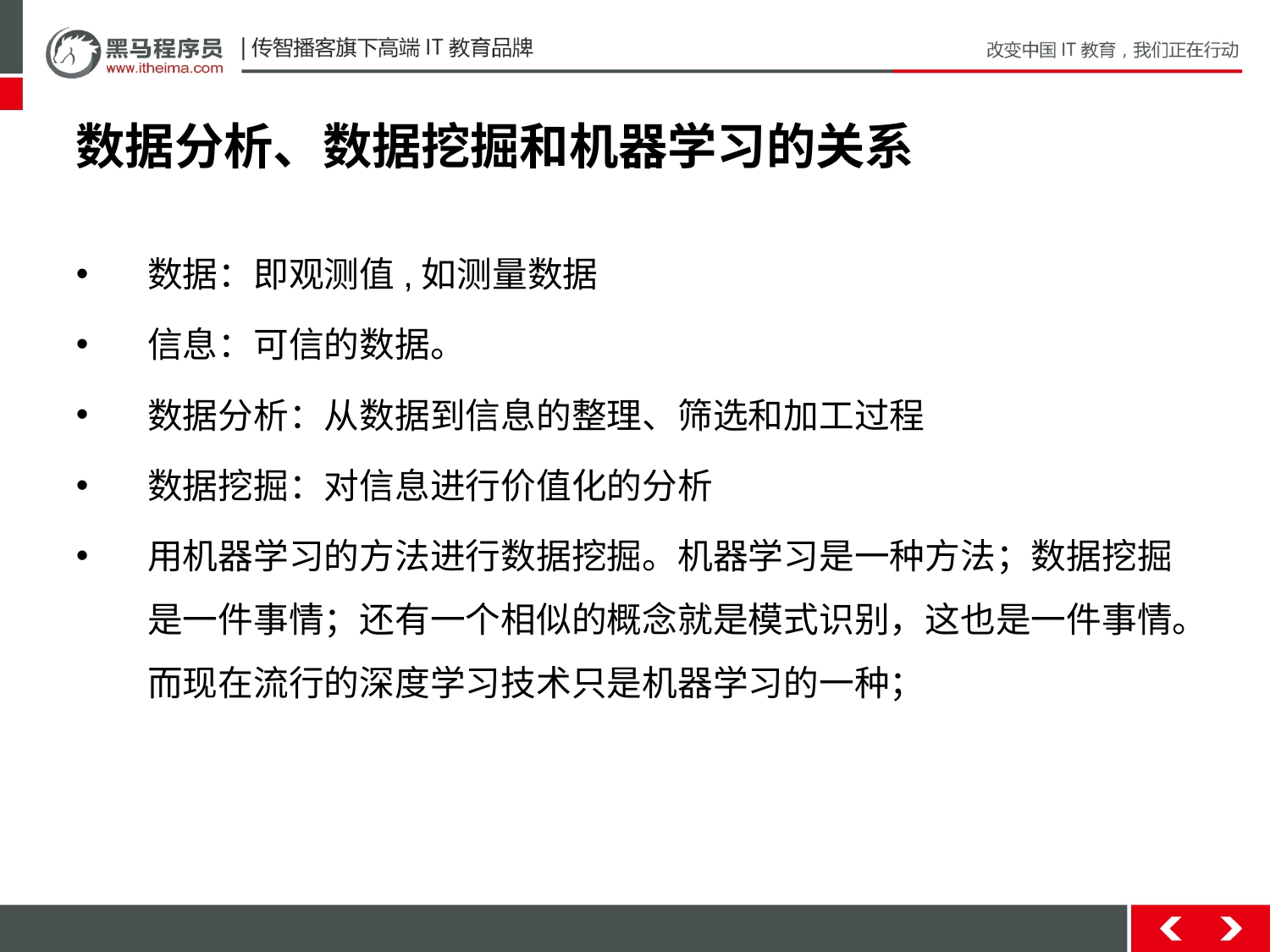

# 数据分析、数据挖掘和机器学习的关系
数据：即观测值,如测量数据
信息：可信的数据。
数据分析：从数据到信息的整理、筛选和加工过程
数据挖掘：对信息进行价值化的分析
用机器学习的方法进行数据挖掘。机器学习是一种方法；数据挖掘是一件事情；还有一个相似的概念就是模式识别，这也是一件事情。而现在流行的深度学习技术只是机器学习的一种；